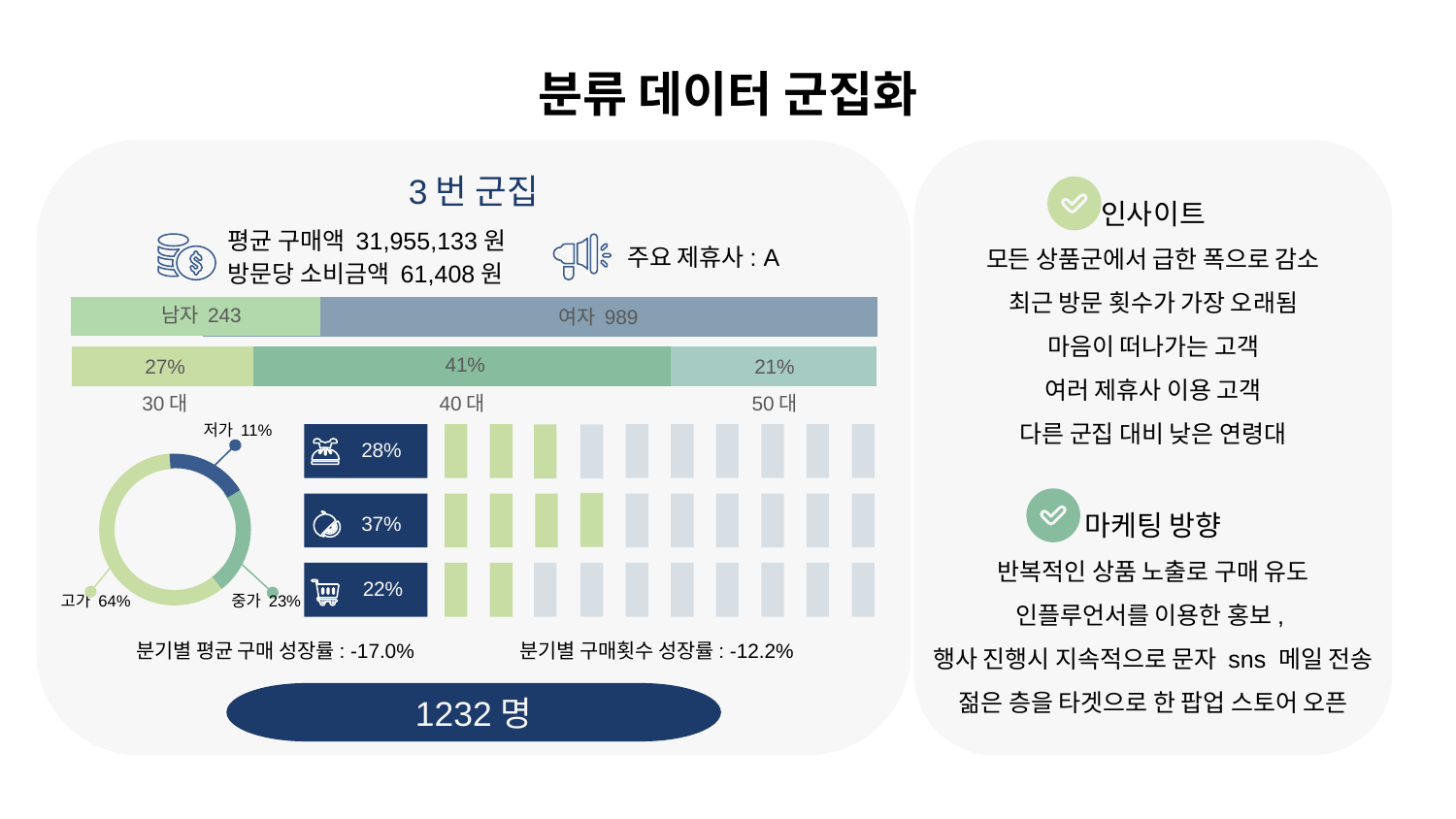

분류 데이터 군집화

3번 군집
인사이트
모든 상품군에서 급한 폭으로 감소
최근 방문 횟수가 가장 오래됨
마음이 떠나가는 고객
여러 제휴사 이용 고객
다른 군집 대비 낮은 연령대

마케팅 방향
반복적인 상품 노출로 구매 유도
인플루언서를 이용한 홍보,
행사 진행시 지속적으로 문자 sns 메일 전송
젊은 층을 타겟으로 한 팝업 스토어 오픈

평균 구매액 31,955,133원
주요 제휴사: A

방문당 소비금액 61,408원
남자 243
여자 989

27%
21%
41%

50대
30대
40대
저가 11%

고가 64%
중가 23%

28%

37%

22%

분기별 평균 구매 성장률: -17.0%
분기별 구매횟수 성장률: -12.2%
1232명